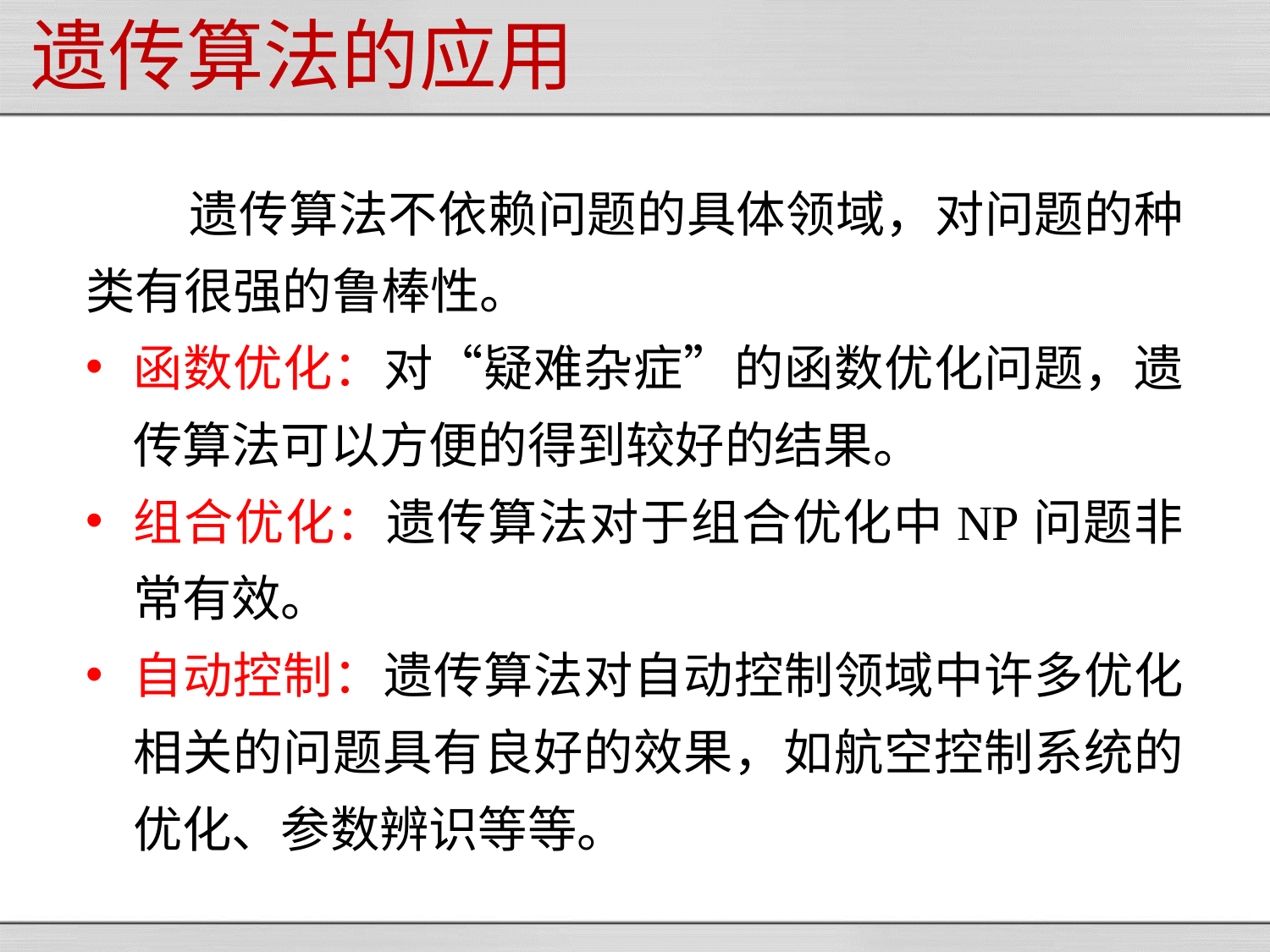

# 遗传算法的应用
        遗传算法不依赖问题的具体领域，对问题的种类有很强的鲁棒性。
函数优化：对“疑难杂症”的函数优化问题，遗传算法可以方便的得到较好的结果。
组合优化：遗传算法对于组合优化中NP问题非常有效。
自动控制：遗传算法对自动控制领域中许多优化相关的问题具有良好的效果，如航空控制系统的优化、参数辨识等等。